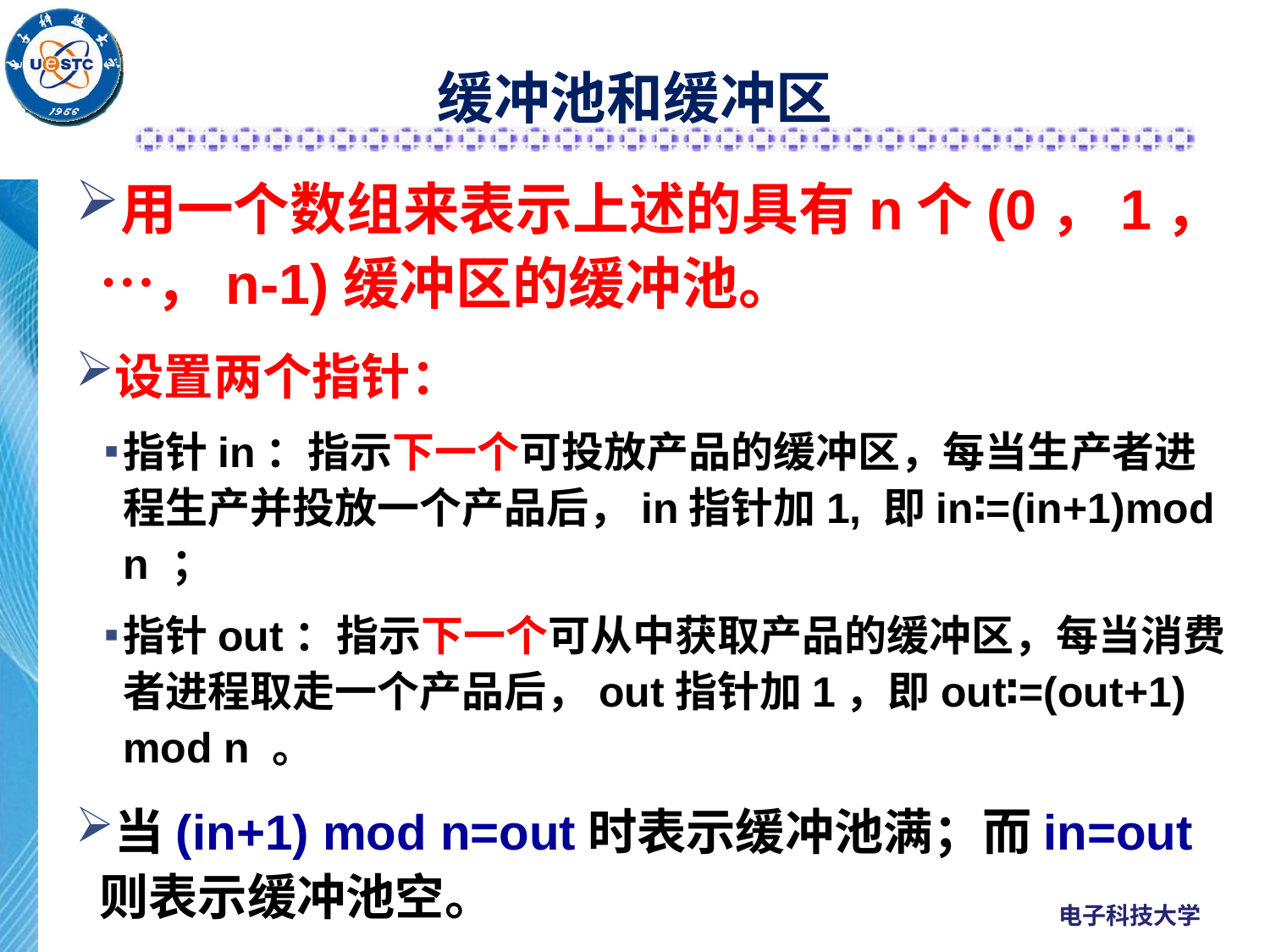

# 缓冲池和缓冲区
用一个数组来表示上述的具有n个(0，1，…，n-1)缓冲区的缓冲池。
设置两个指针：
指针in：指示下一个可投放产品的缓冲区，每当生产者进程生产并投放一个产品后，in指针加1, 即in∶=(in+1)mod n ；
指针out：指示下一个可从中获取产品的缓冲区，每当消费者进程取走一个产品后，out指针加1，即out∶=(out+1) mod n 。
当(in+1) mod n=out时表示缓冲池满；而in=out则表示缓冲池空。